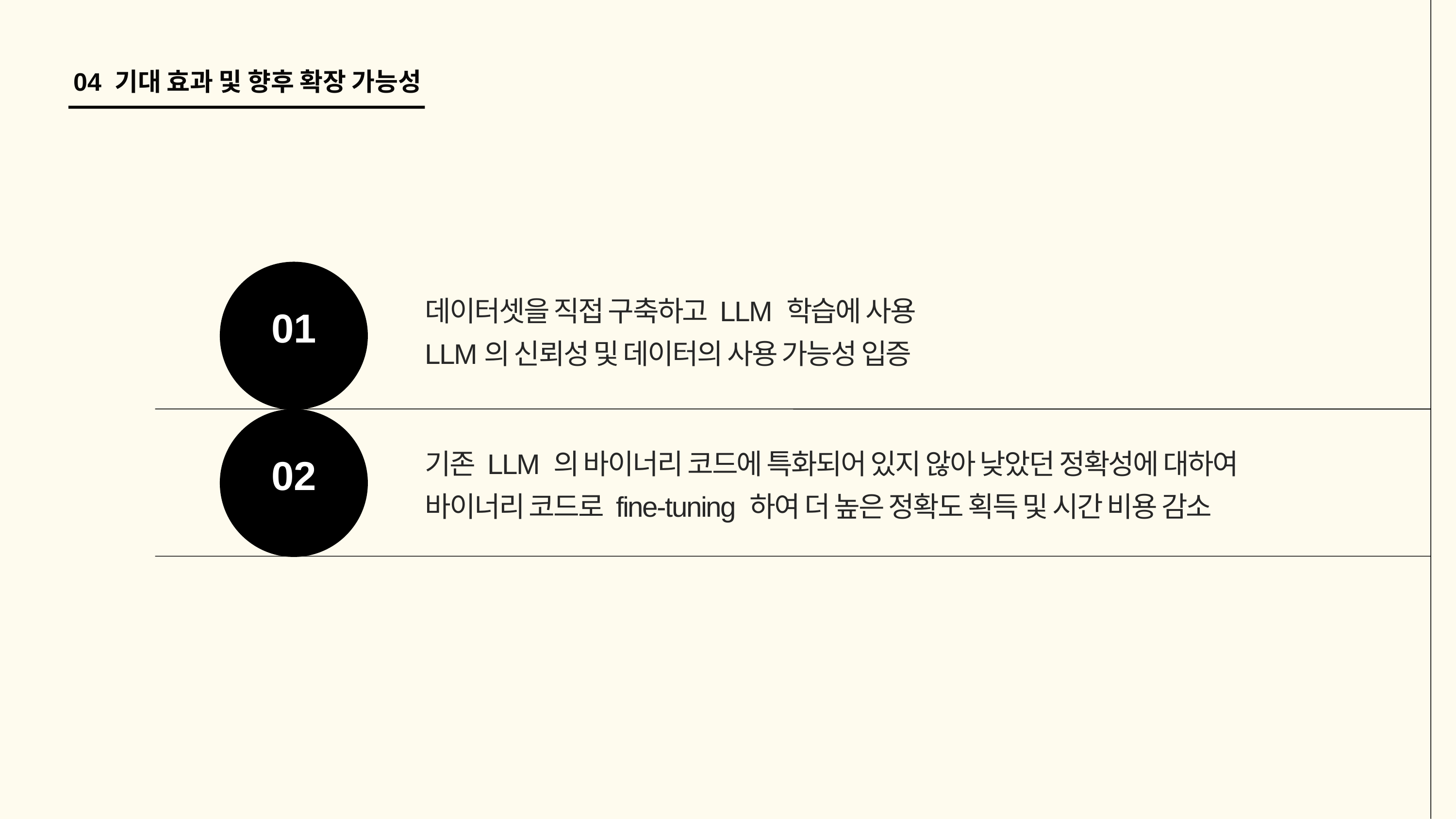

04 기대 효과 및 향후 확장 가능성

01
데이터셋을 직접 구축하고 LLM 학습에 사용
LLM의 신뢰성 및 데이터의 사용 가능성 입증

02
기존 LLM 의 바이너리 코드에 특화되어 있지 않아 낮았던 정확성에 대하여 바이너리 코드로 fine-tuning 하여 더 높은 정확도 획득 및 시간 비용 감소